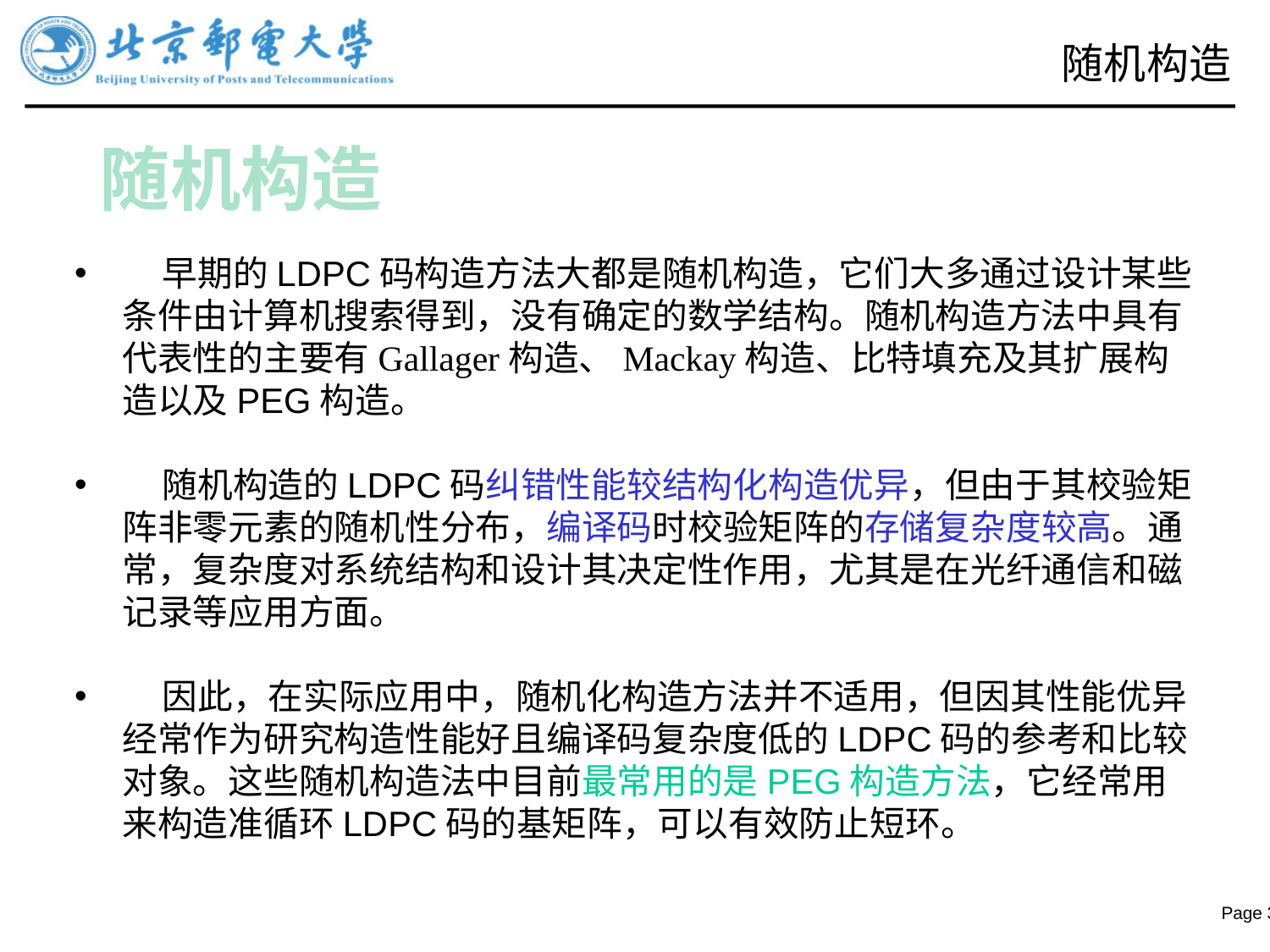

# 随机构造
随机构造
    早期的LDPC码构造方法大都是随机构造，它们大多通过设计某些条件由计算机搜索得到，没有确定的数学结构。随机构造方法中具有代表性的主要有Gallager构造、Mackay构造、比特填充及其扩展构造以及PEG构造。

    随机构造的LDPC码纠错性能较结构化构造优异，但由于其校验矩阵非零元素的随机性分布，编译码时校验矩阵的存储复杂度较高。通常，复杂度对系统结构和设计其决定性作用，尤其是在光纤通信和磁记录等应用方面。

    因此，在实际应用中，随机化构造方法并不适用，但因其性能优异经常作为研究构造性能好且编译码复杂度低的LDPC码的参考和比较对象。这些随机构造法中目前最常用的是PEG构造方法，它经常用来构造准循环LDPC码的基矩阵，可以有效防止短环。